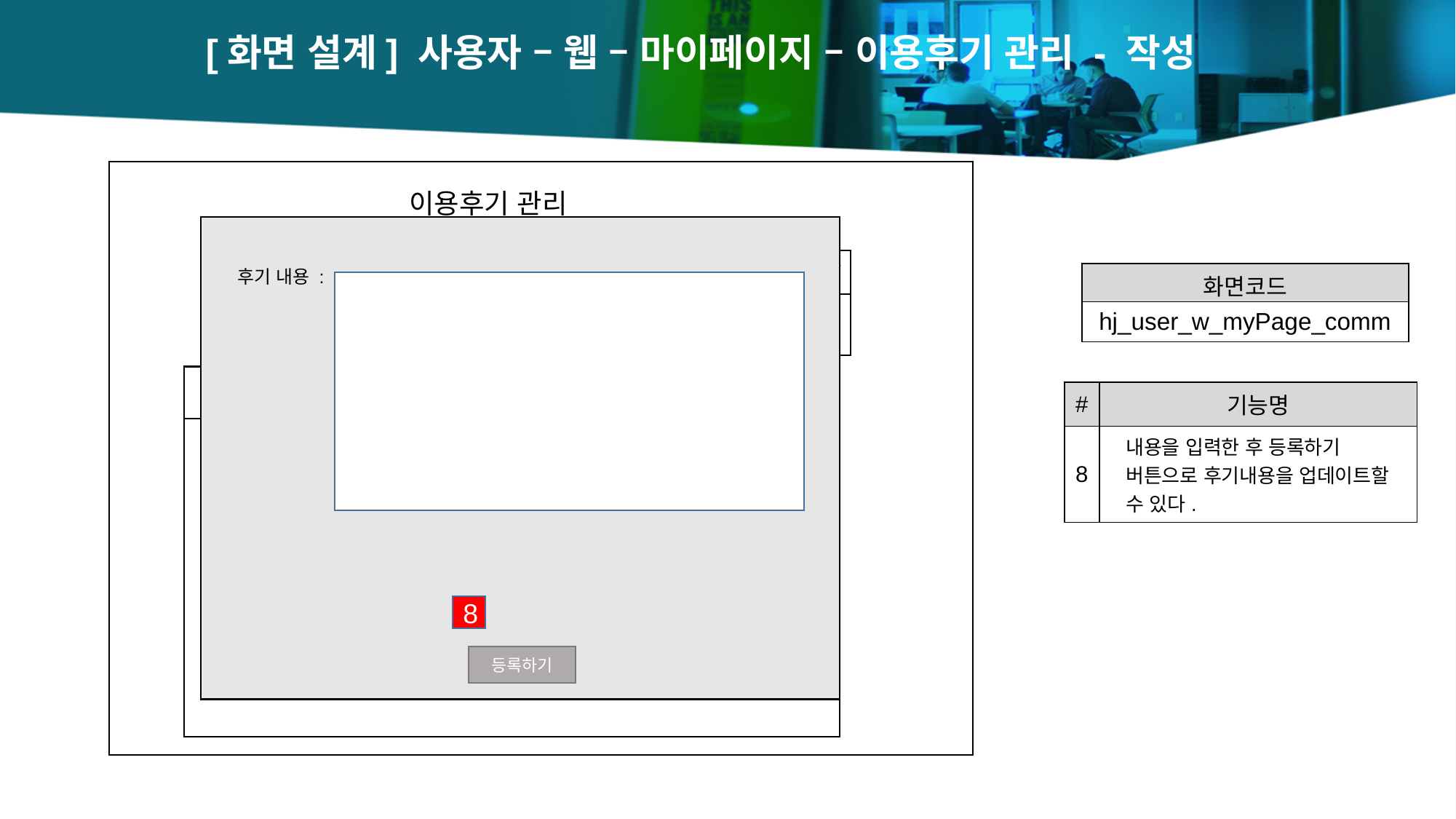

[화면 설계] 사용자 – 웹 – 마이페이지 – 이용후기 관리 - 작성

이용후기 관리

1
세미나존

후기 내용 :  ----------
| 화면코드 |
| --- |
| hj\_user\_w\_myPage\_comm |

세미나존
세미나/밋업

  세미나/밋업명         장소        날짜       시간              후기등록여부
| # | 기능명 |
| --- | --- |
| 8 | 내용을 입력한 후 등록하기 버튼으로 후기내용을 업데이트할 수 있다. |
8
등록하기